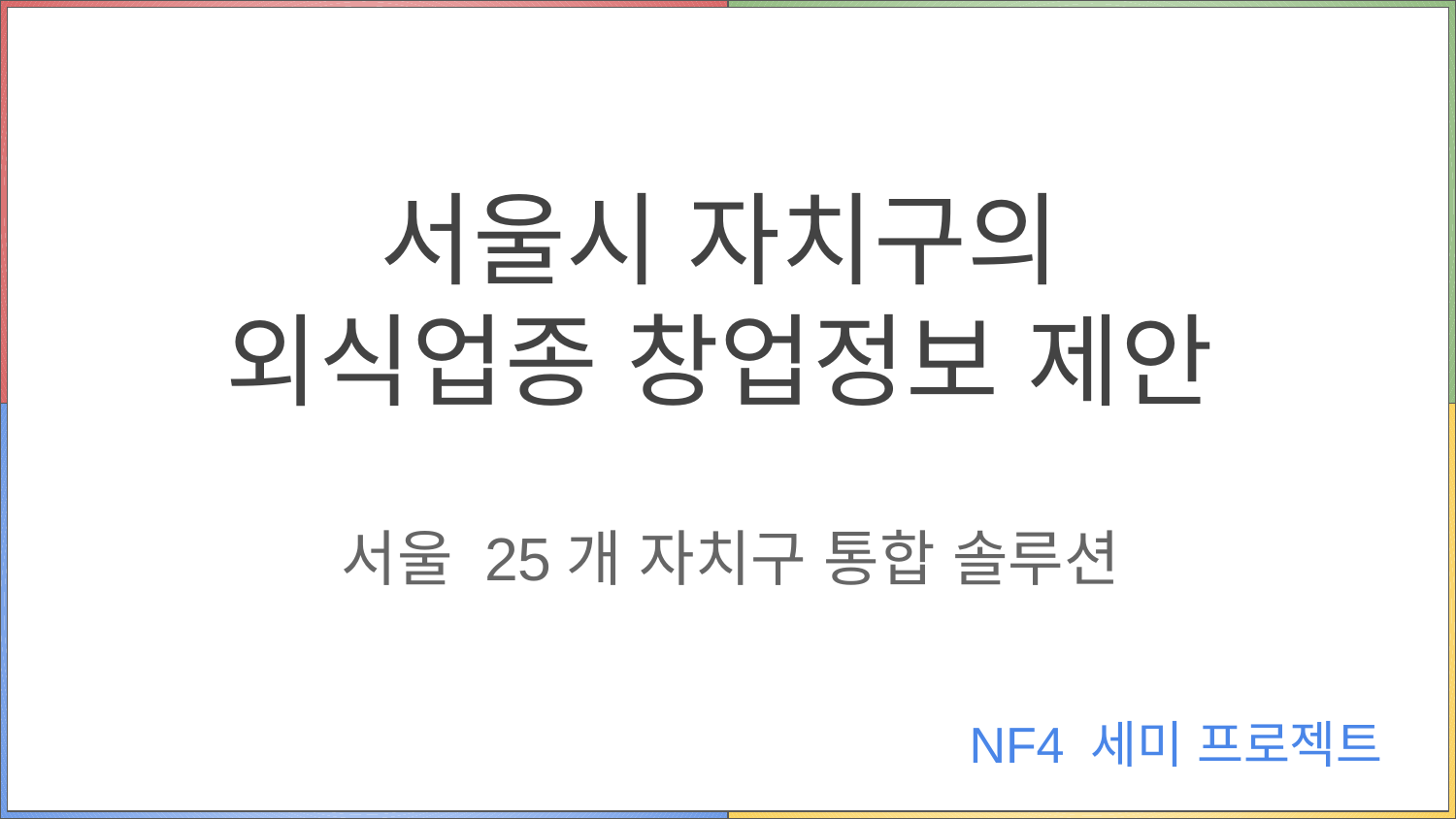

# 서울시 자치구의
외식업종 창업정보 제안
서울 25개 자치구 통합 솔루션
NF4 세미 프로젝트